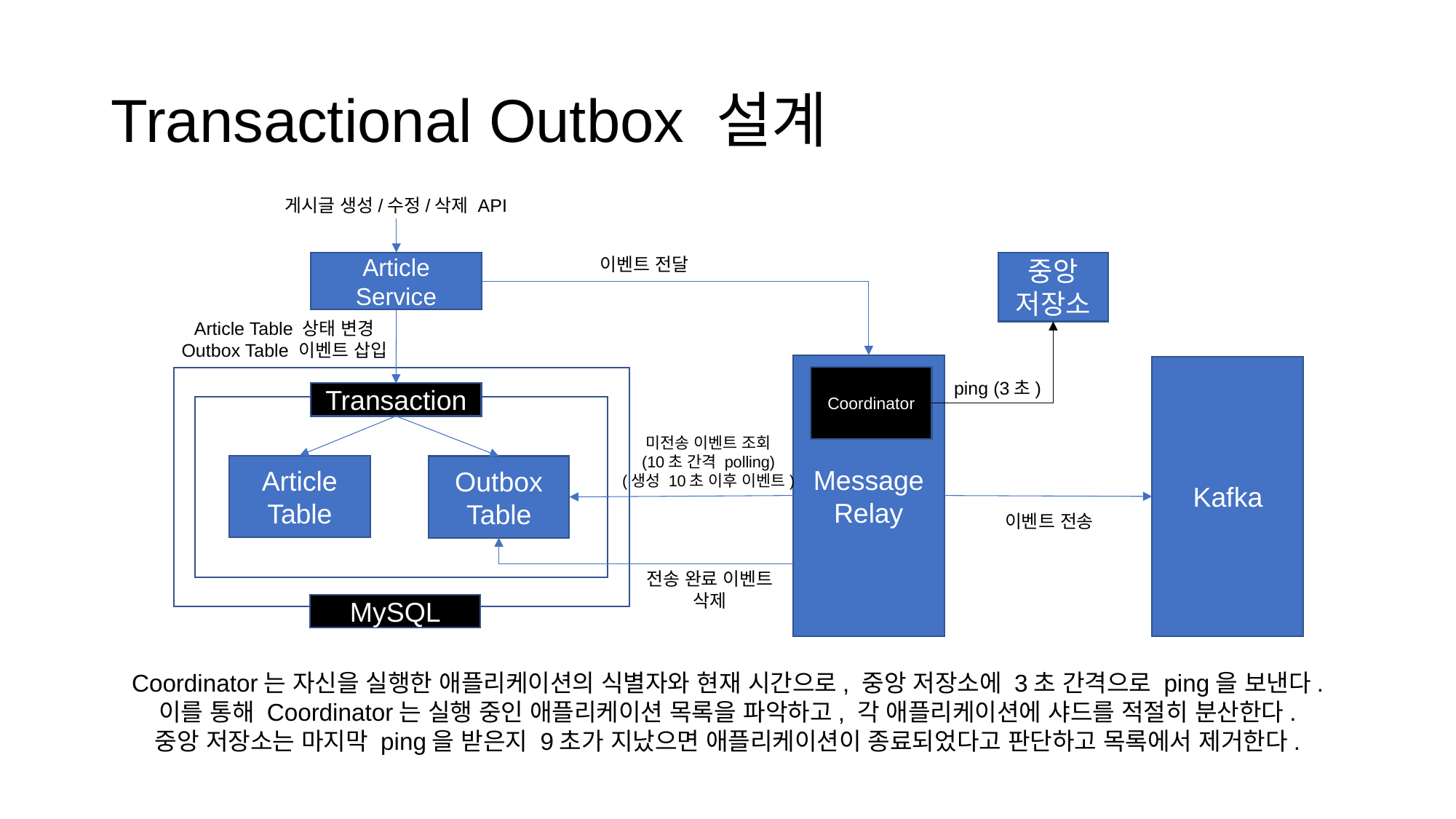

# Transactional Outbox 설계
게시글 생성/수정/삭제 API
이벤트 전달
Article Service
중앙
저장소
Article Table 상태 변경
Outbox Table 이벤트 삽입
Message
Relay
Kafka
Coordinator

ping (3초)
Transaction

미전송 이벤트 조회
(10초 간격 polling)
(생성 10초 이후 이벤트)
Article Table
Outbox Table
이벤트 전송
전송 완료 이벤트
삭제
MySQL
Coordinator는 자신을 실행한 애플리케이션의 식별자와 현재 시간으로, 중앙 저장소에 3초 간격으로 ping을 보낸다.
이를 통해 Coordinator는 실행 중인 애플리케이션 목록을 파악하고, 각 애플리케이션에 샤드를 적절히 분산한다.
중앙 저장소는 마지막 ping을 받은지 9초가 지났으면 애플리케이션이 종료되었다고 판단하고 목록에서 제거한다.